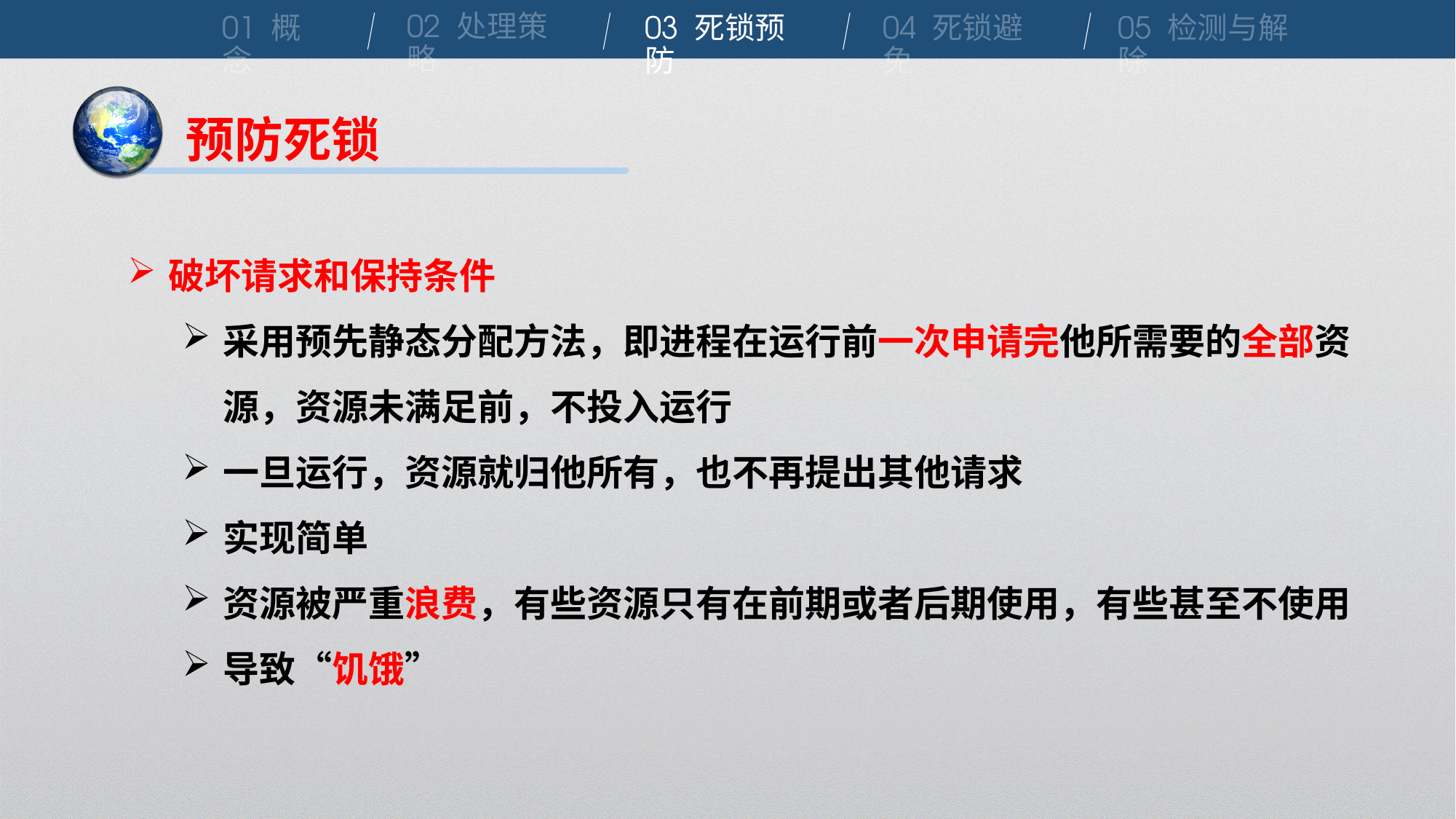

02 处理策略
01 概念
04 死锁避免
03 死锁预防
05 检测与解除
预防死锁
破坏请求和保持条件
采用预先静态分配方法，即进程在运行前一次申请完他所需要的全部资源，资源未满足前，不投入运行
一旦运行，资源就归他所有，也不再提出其他请求
实现简单
资源被严重浪费，有些资源只有在前期或者后期使用，有些甚至不使用
导致“饥饿”